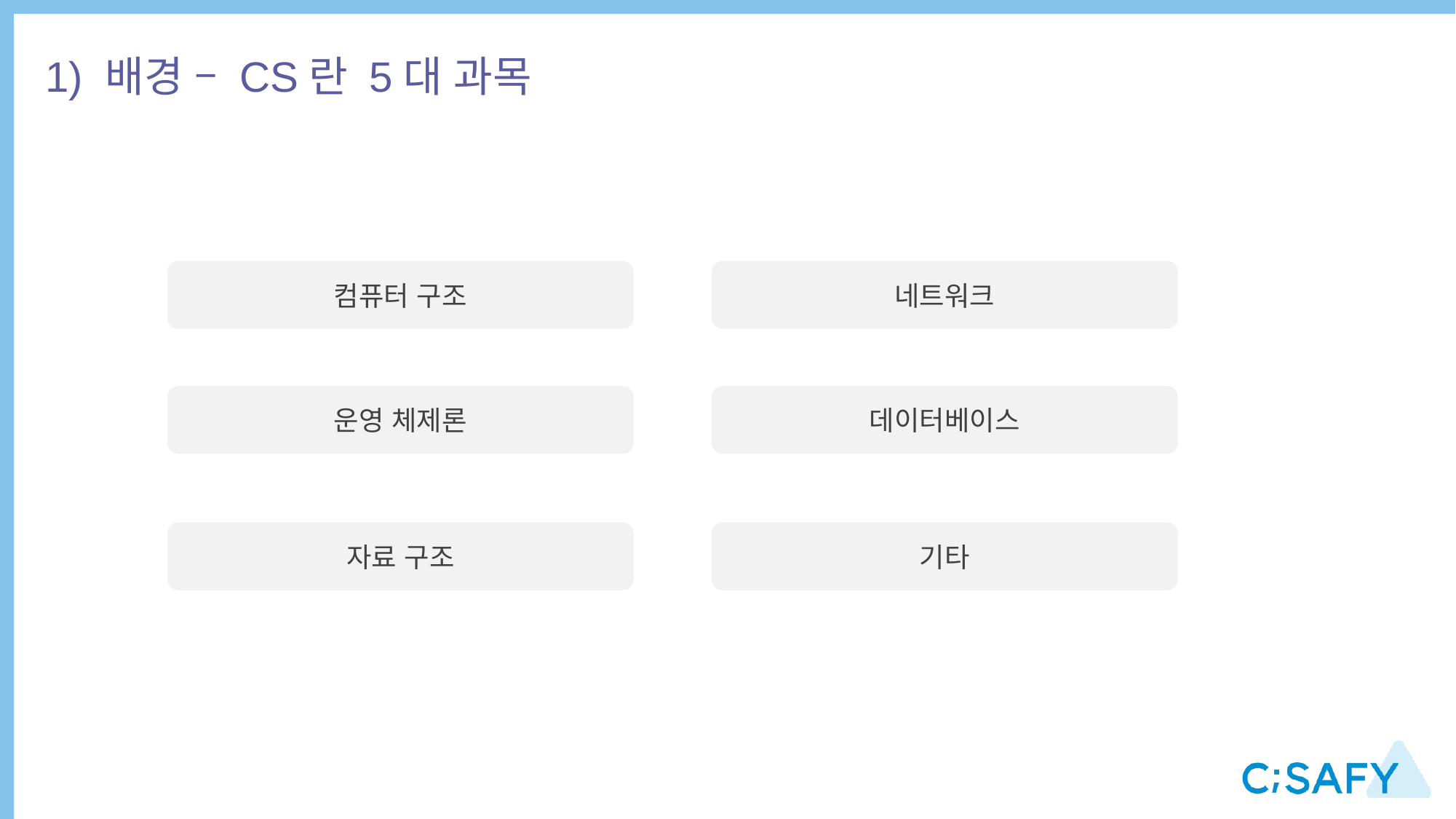

1) 배경 – CS란 5대 과목
컴퓨터 구조
네트워크
운영 체제론
데이터베이스
자료 구조
기타